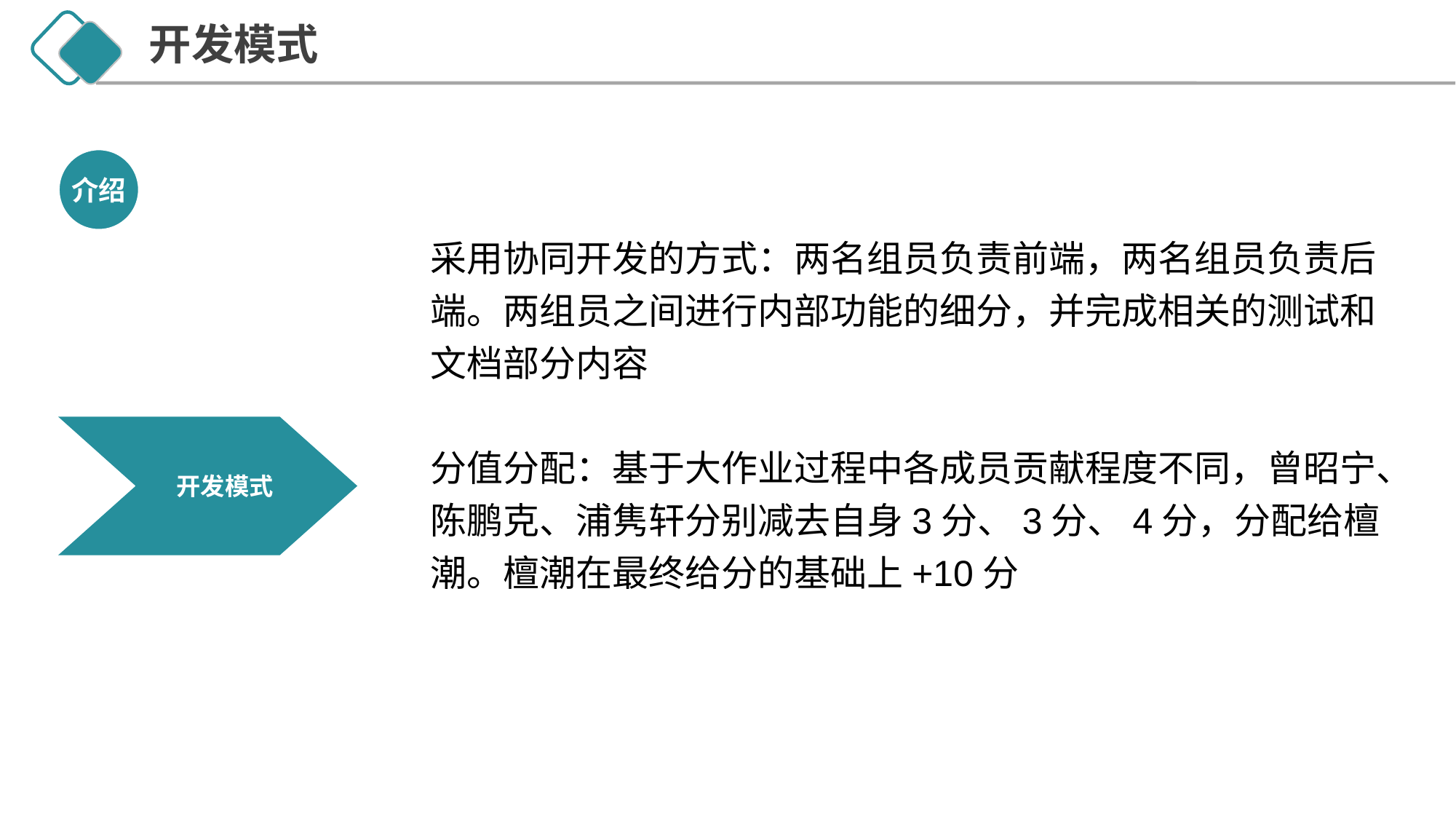

开发模式
介绍
采用协同开发的方式：两名组员负责前端，两名组员负责后端。两组员之间进行内部功能的细分，并完成相关的测试和文档部分内容

分值分配：基于大作业过程中各成员贡献程度不同，曾昭宁、陈鹏克、浦隽轩分别减去自身3分、3分、4分，分配给檀潮。檀潮在最终给分的基础上+10分

开发模式
解决方法